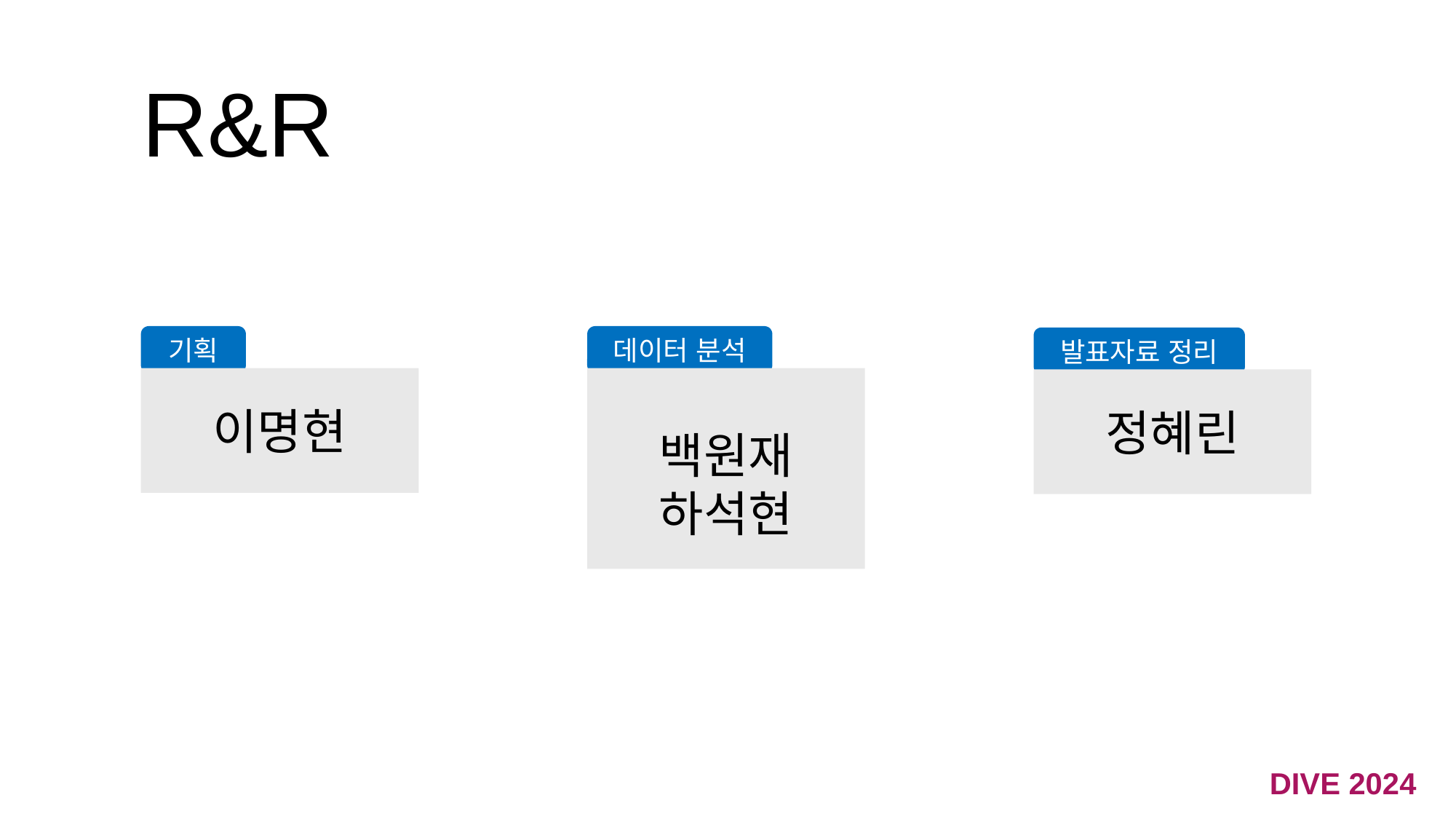

# R&R
기획
이명현
데이터 분석
백원재
하석현
발표자료 정리
정혜린